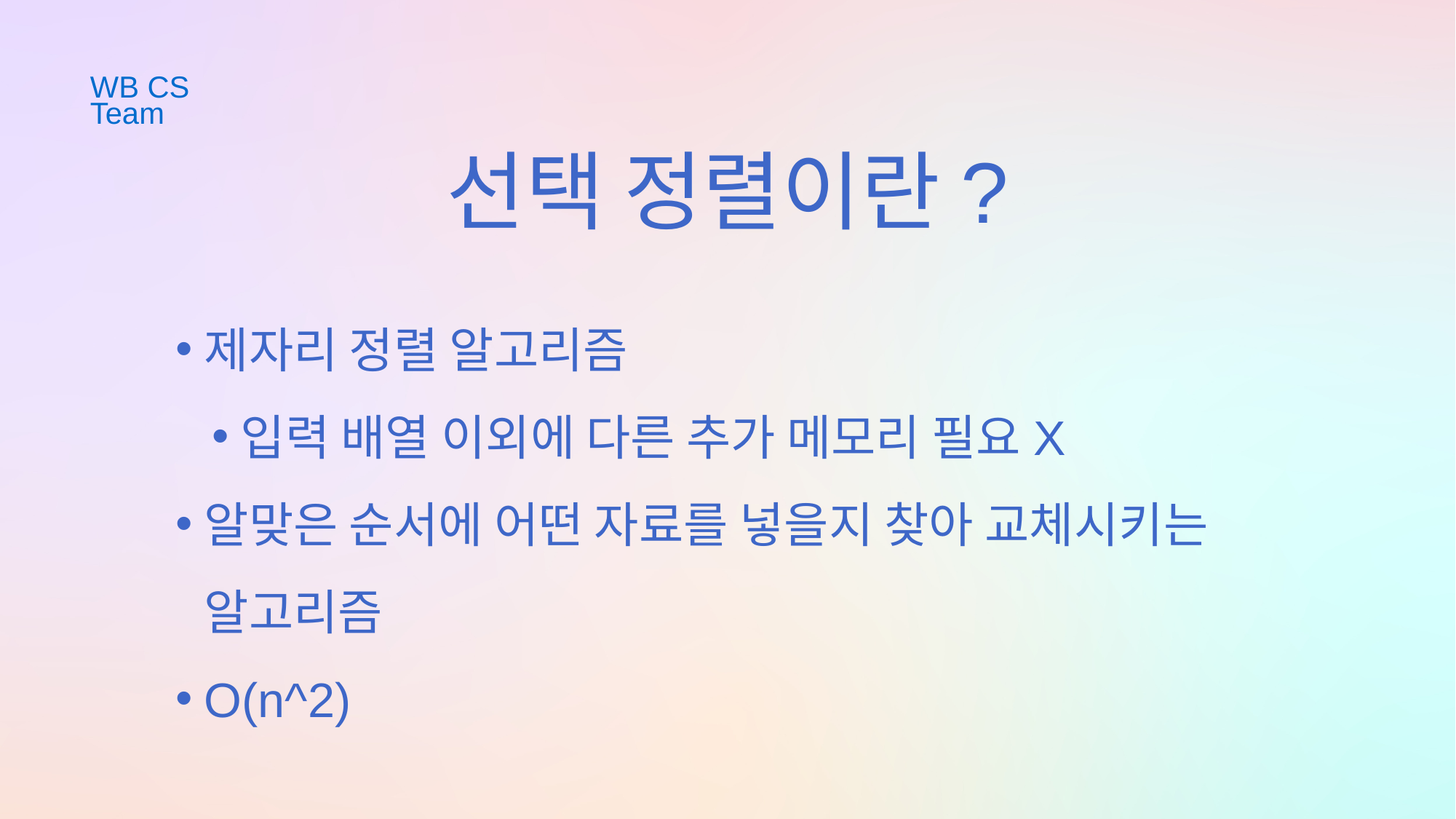

WB CS Team
선택 정렬이란?
제자리 정렬 알고리즘
입력 배열 이외에 다른 추가 메모리 필요X
알맞은 순서에 어떤 자료를 넣을지 찾아 교체시키는 알고리즘
O(n^2)